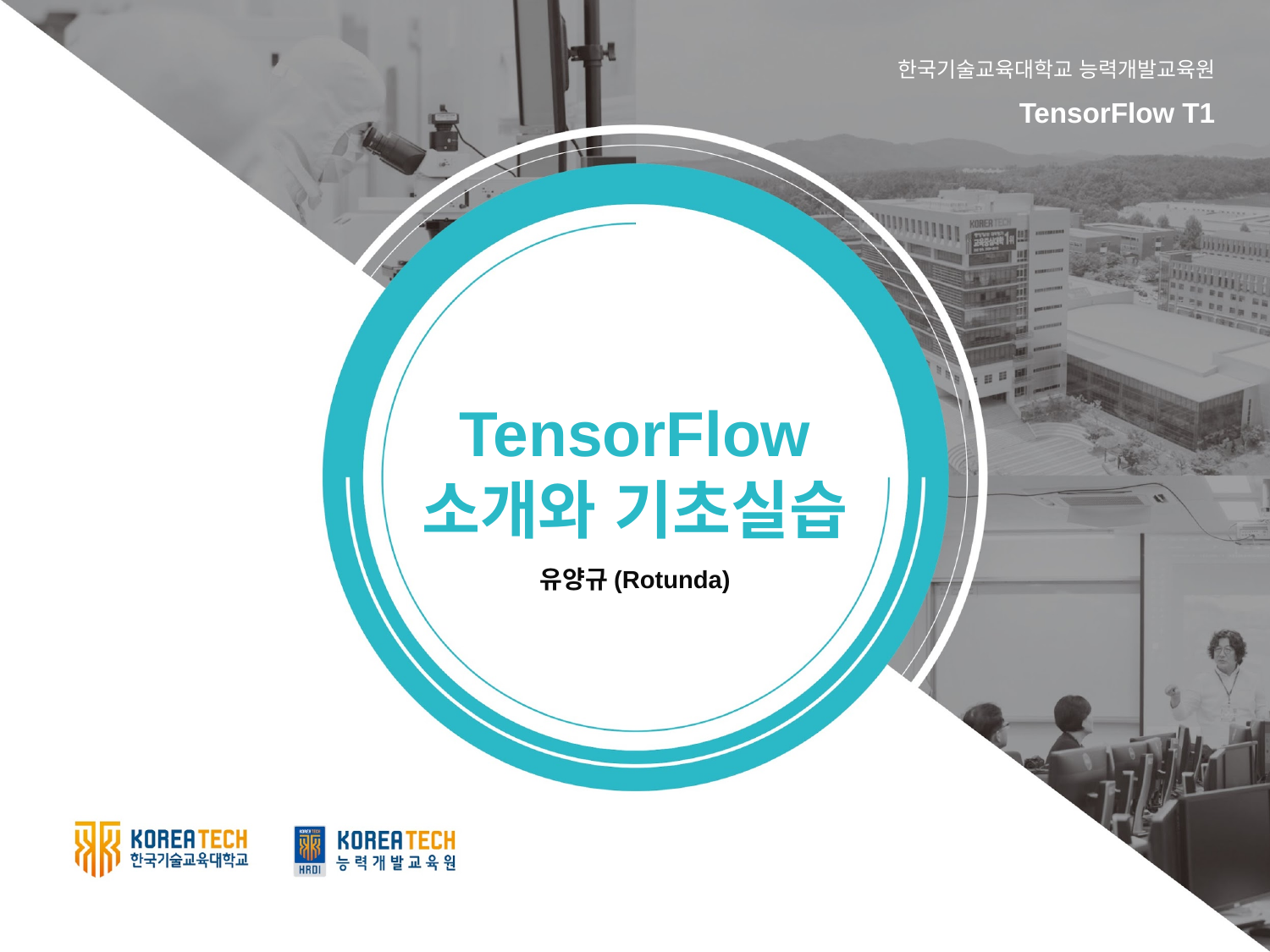

한국기술교육대학교 능력개발교육원
TensorFlow T1
TensorFlow 소개와 기초실습
유양규(Rotunda)